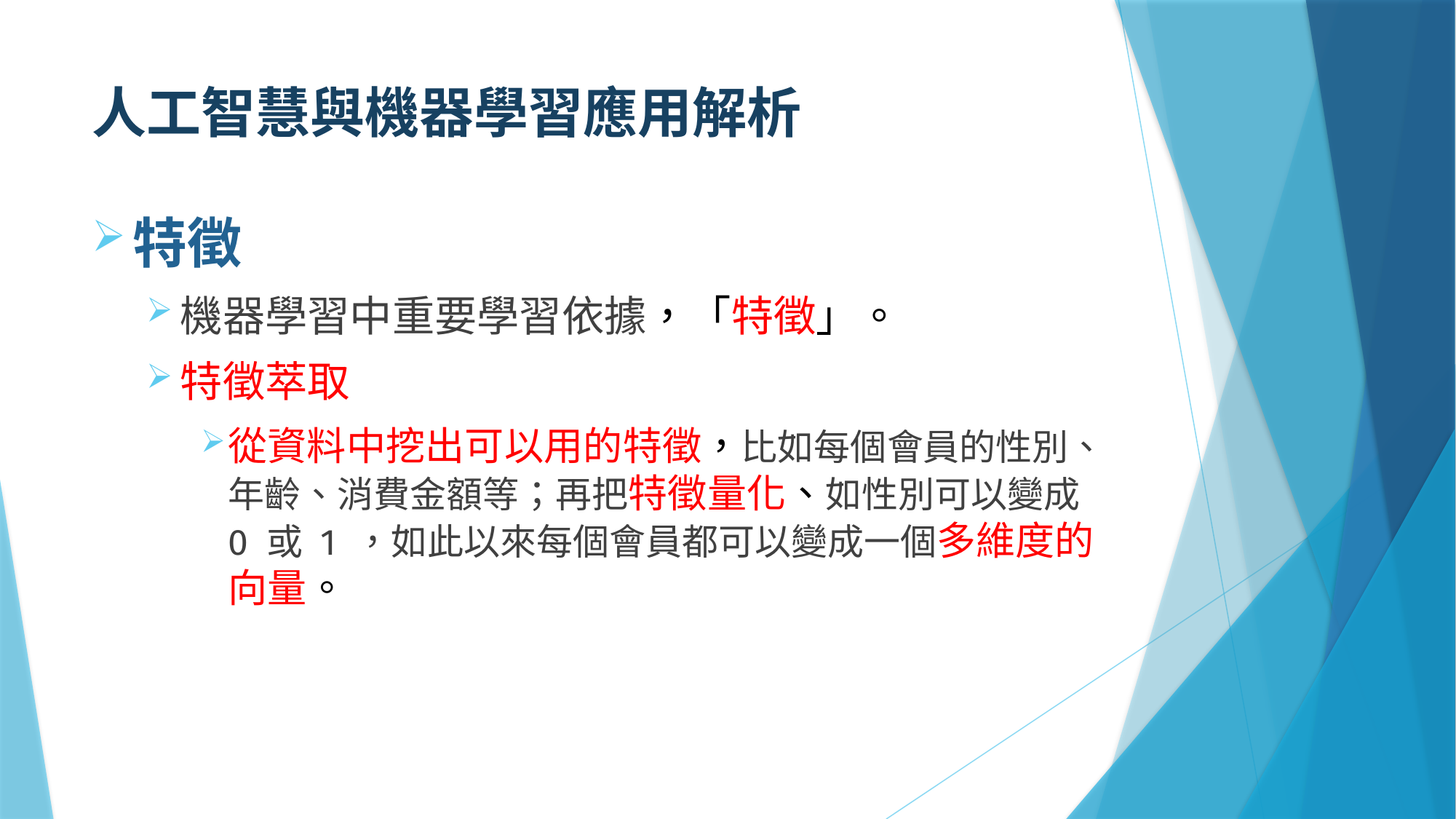

# 人工智慧與機器學習應用解析
特徵
機器學習中重要學習依據，「特徵」。
特徵萃取
從資料中挖出可以用的特徵，比如每個會員的性別、年齡、消費金額等；再把特徵量化、如性別可以變成 0 或 1 ，如此以來每個會員都可以變成一個多維度的向量。